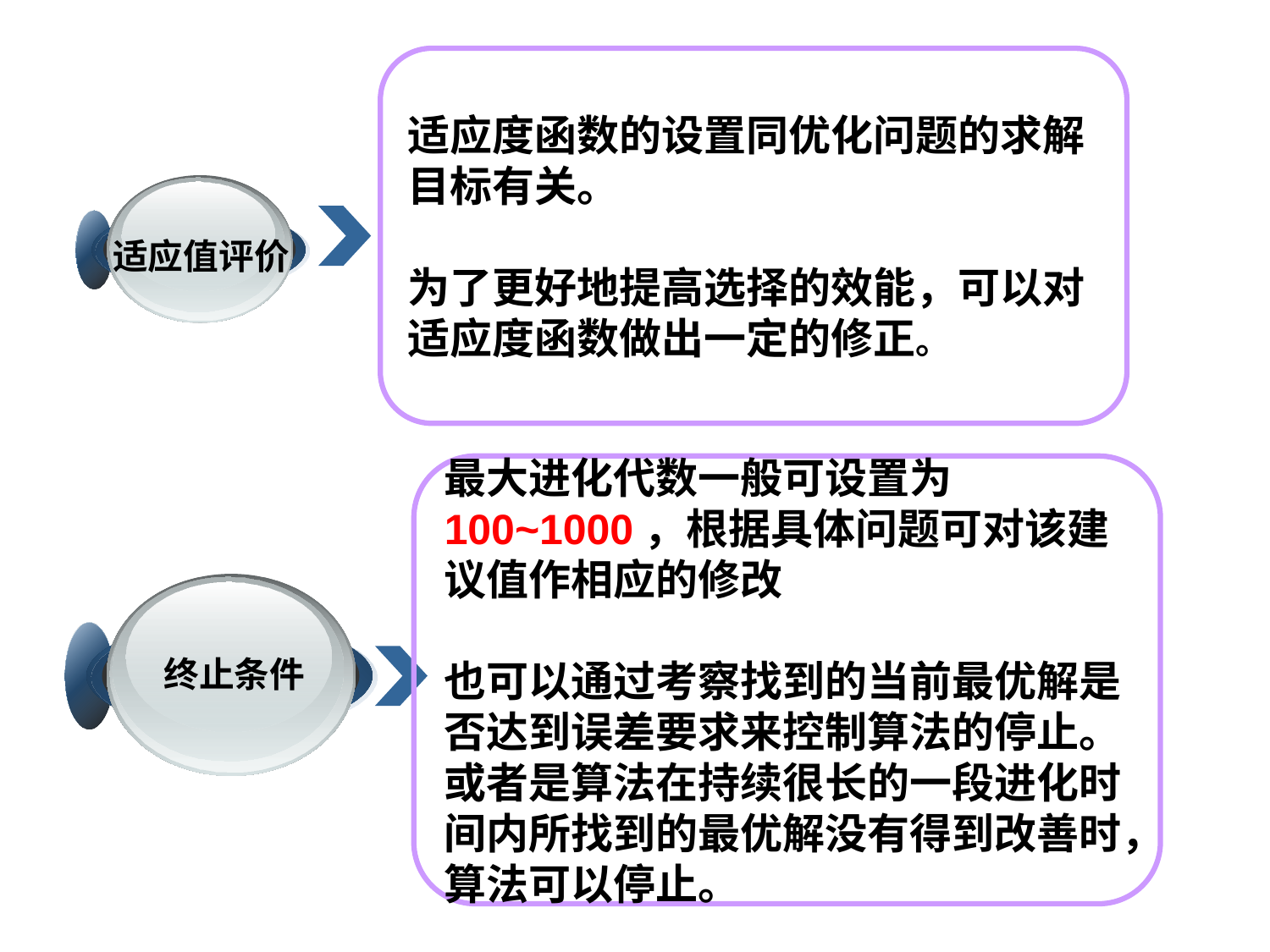

适应度函数的设置同优化问题的求解目标有关。

为了更好地提高选择的效能，可以对适应度函数做出一定的修正。

适应值评价

最大进化代数一般可设置为100~1000，根据具体问题可对该建议值作相应的修改

也可以通过考察找到的当前最优解是否达到误差要求来控制算法的停止。
或者是算法在持续很长的一段进化时间内所找到的最优解没有得到改善时，算法可以停止。

终止条件